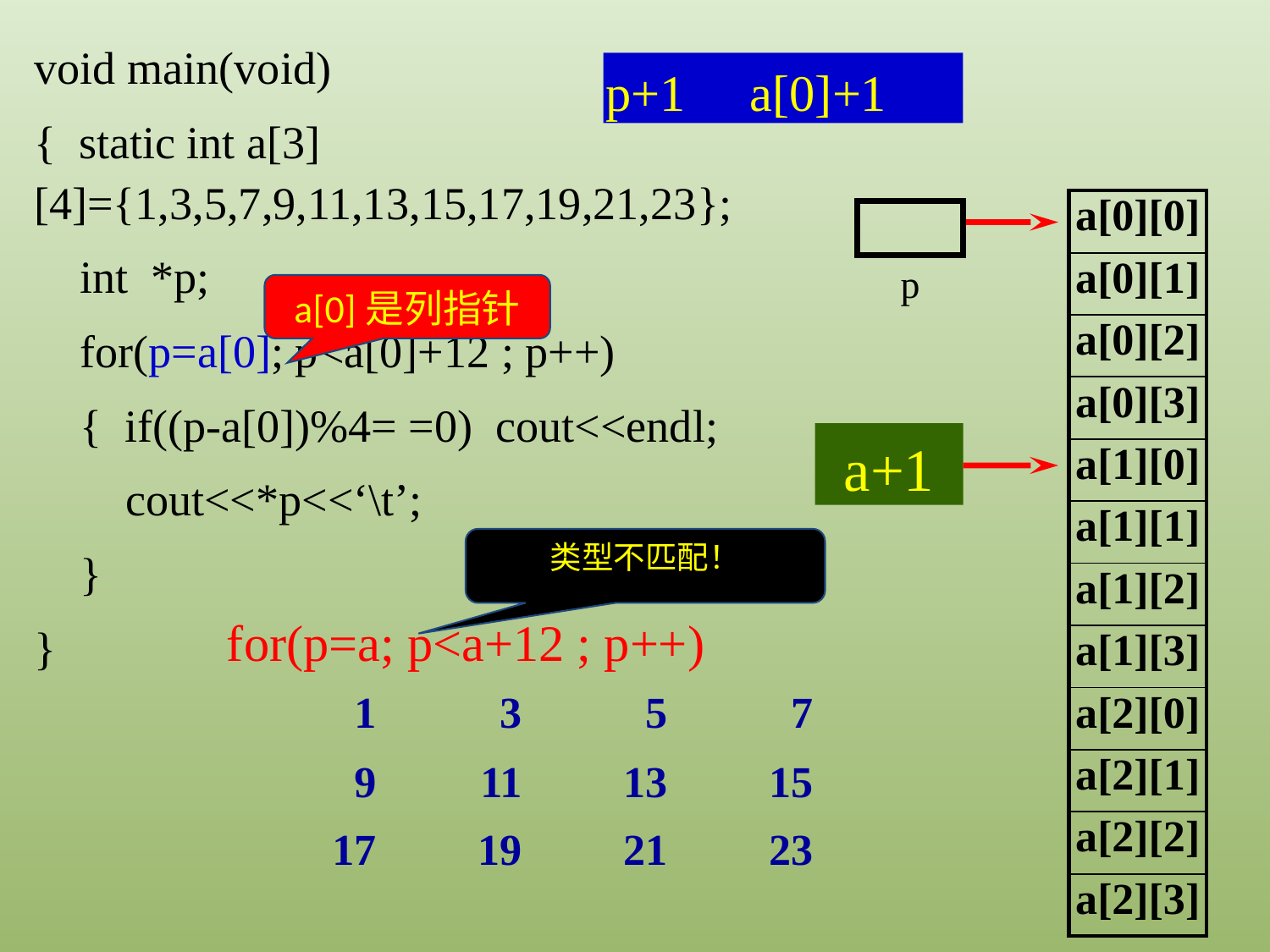

void main(void)
{  static int a[3][4]={1,3,5,7,9,11,13,15,17,19,21,23};
    int  *p;
    for(p=a[0]; p<a[0]+12 ; p++)
    {  if((p-a[0])%4= =0)  cout<<endl;
        cout<<*p<<‘\t’;
    }
}
p+1     a[0]+1
| a[0][0] |
| --- |
| a[0][1] |
| a[0][2] |
| a[0][3] |
| a[1][0] |
| a[1][1] |
| a[1][2] |
| a[1][3] |
| a[2][0] |
| a[2][1] |
| a[2][2] |
| a[2][3] |

p

a[0]是列指针
a+1

类型不匹配！
 for(p=a; p<a+12 ; p++)
| 1 | 3 | 5 | 7 |
| --- | --- | --- | --- |
| 9 | 11 | 13 | 15 |
| 17 | 19 | 21 | 23 |
465